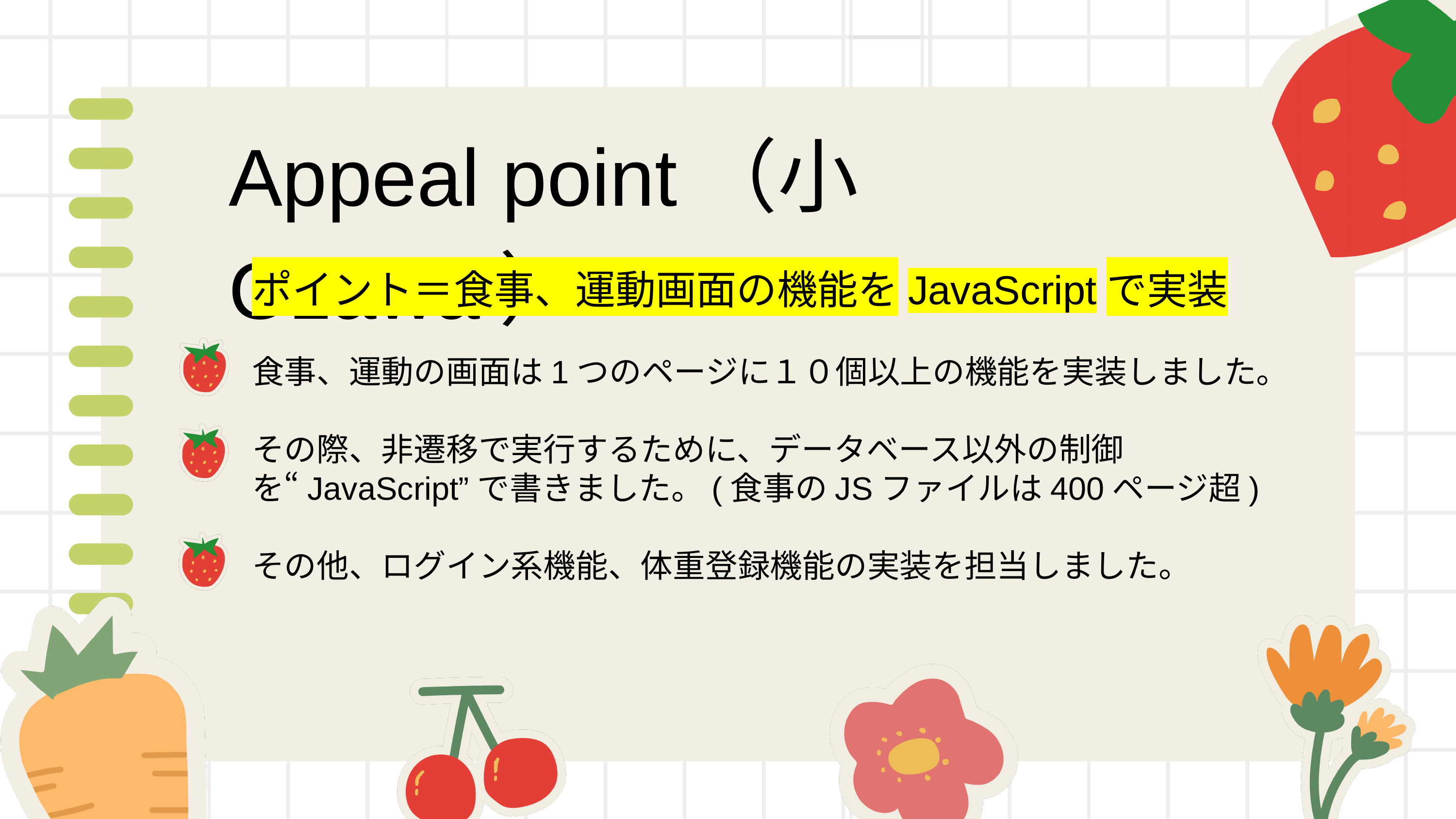

Appeal point（小Ozawa）

ポイント＝食事、運動画面の機能をJavaScriptで実装
食事、運動の画面は1つのページに１０個以上の機能を実装しました。

その際、非遷移で実行するために、データベース以外の制御を“JavaScript”で書きました。(食事のJSファイルは400ページ超)

その他、ログイン系機能、体重登録機能の実装を担当しました。